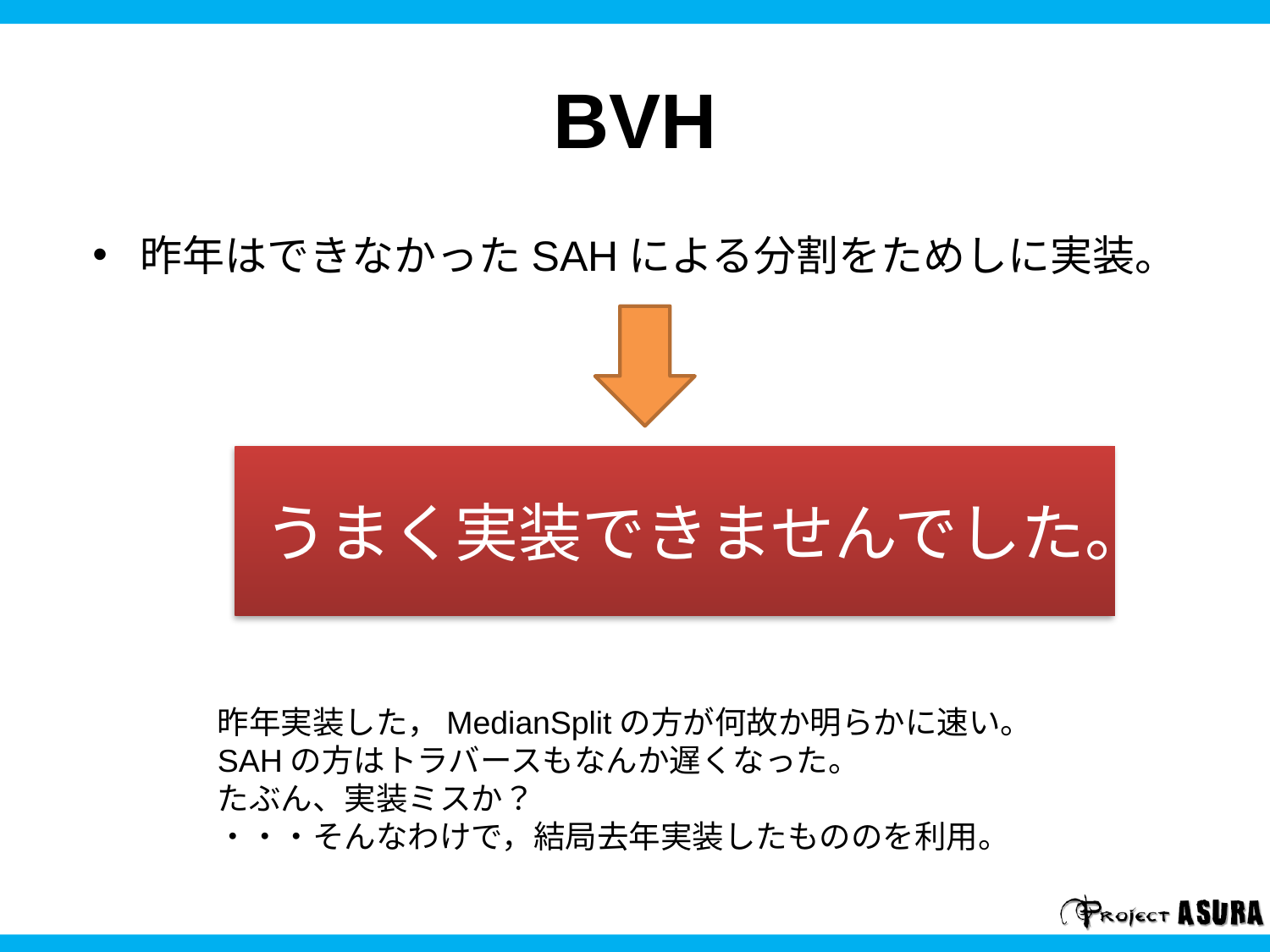

# BVH
昨年はできなかったSAHによる分割をためしに実装。

うまく実装できませんでした。
昨年実装した，MedianSplitの方が何故か明らかに速い。
SAHの方はトラバースもなんか遅くなった。
たぶん、実装ミスか？
・・・そんなわけで，結局去年実装したもののを利用。